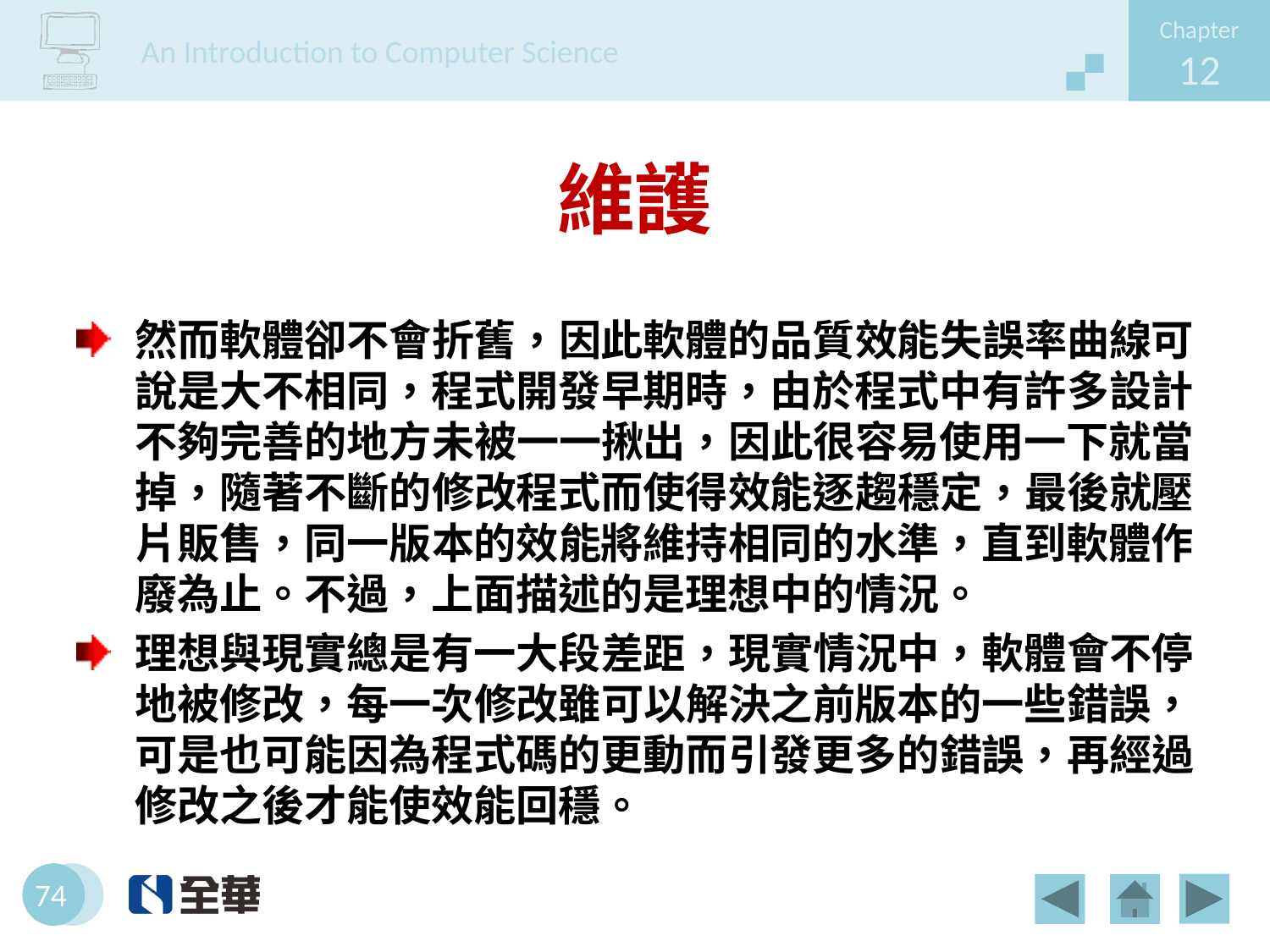

# 維護
然而軟體卻不會折舊，因此軟體的品質效能失誤率曲線可說是大不相同，程式開發早期時，由於程式中有許多設計不夠完善的地方未被一一揪出，因此很容易使用一下就當掉，隨著不斷的修改程式而使得效能逐趨穩定，最後就壓片販售，同一版本的效能將維持相同的水準，直到軟體作廢為止。不過，上面描述的是理想中的情況。
理想與現實總是有一大段差距，現實情況中，軟體會不停地被修改，每一次修改雖可以解決之前版本的一些錯誤，可是也可能因為程式碼的更動而引發更多的錯誤，再經過修改之後才能使效能回穩。